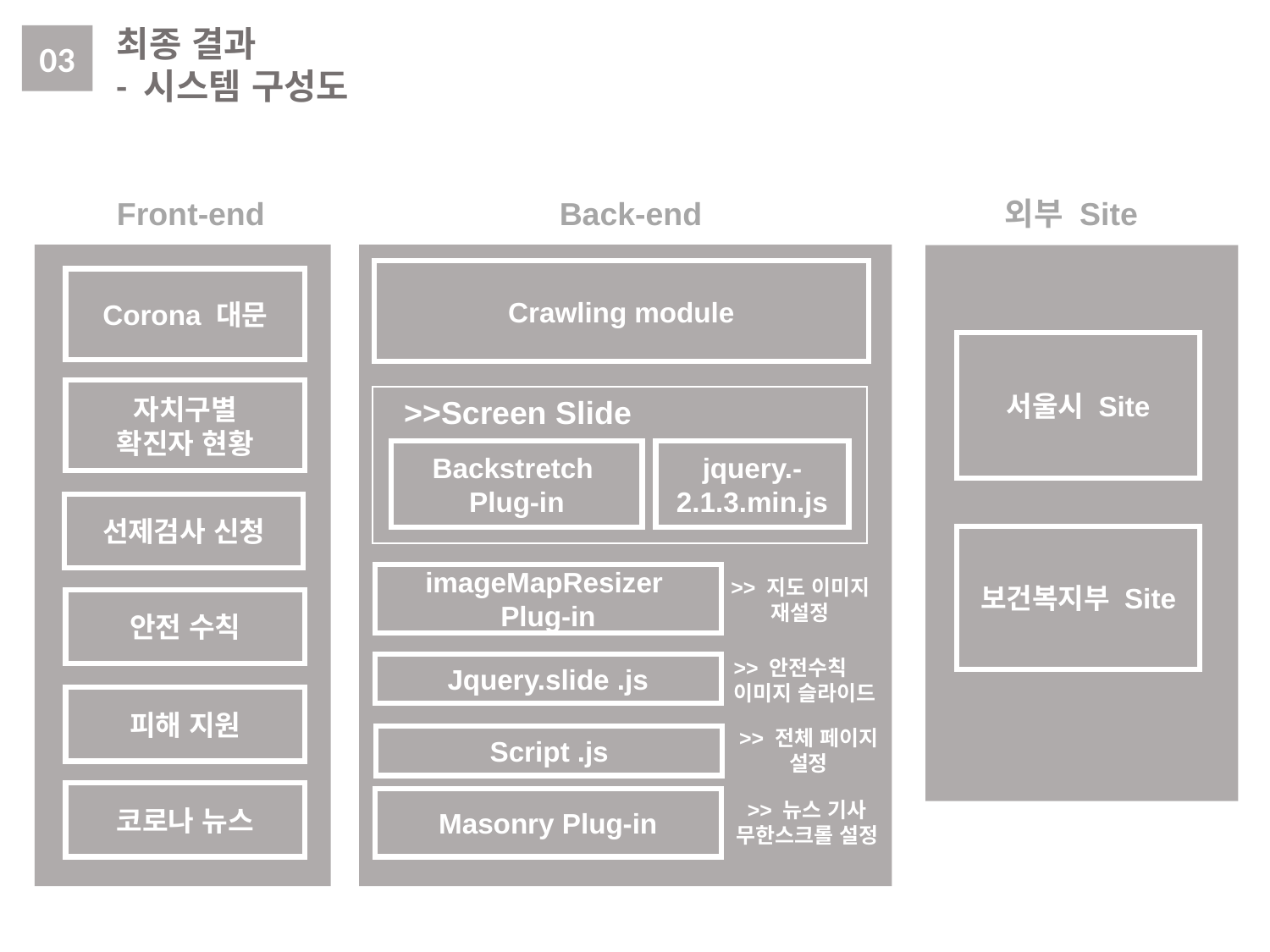

최종 결과
- 시스템 구성도
03
Front-end
Back-end
외부 Site

Crawling module
Corona 대문
서울시 Site
자치구별
확진자 현황
>>Screen Slide

Backstretch
Plug-in
jquery.-2.1.3.min.js
선제검사 신청
보건복지부 Site
imageMapResizer
Plug-in
>> 지도 이미지 재설정
안전 수칙
>> 안전수칙
이미지 슬라이드
Jquery.slide .js
피해 지원
>> 전체 페이지
설정
Script .js
코로나 뉴스
Masonry Plug-in
>> 뉴스 기사 무한스크롤 설정